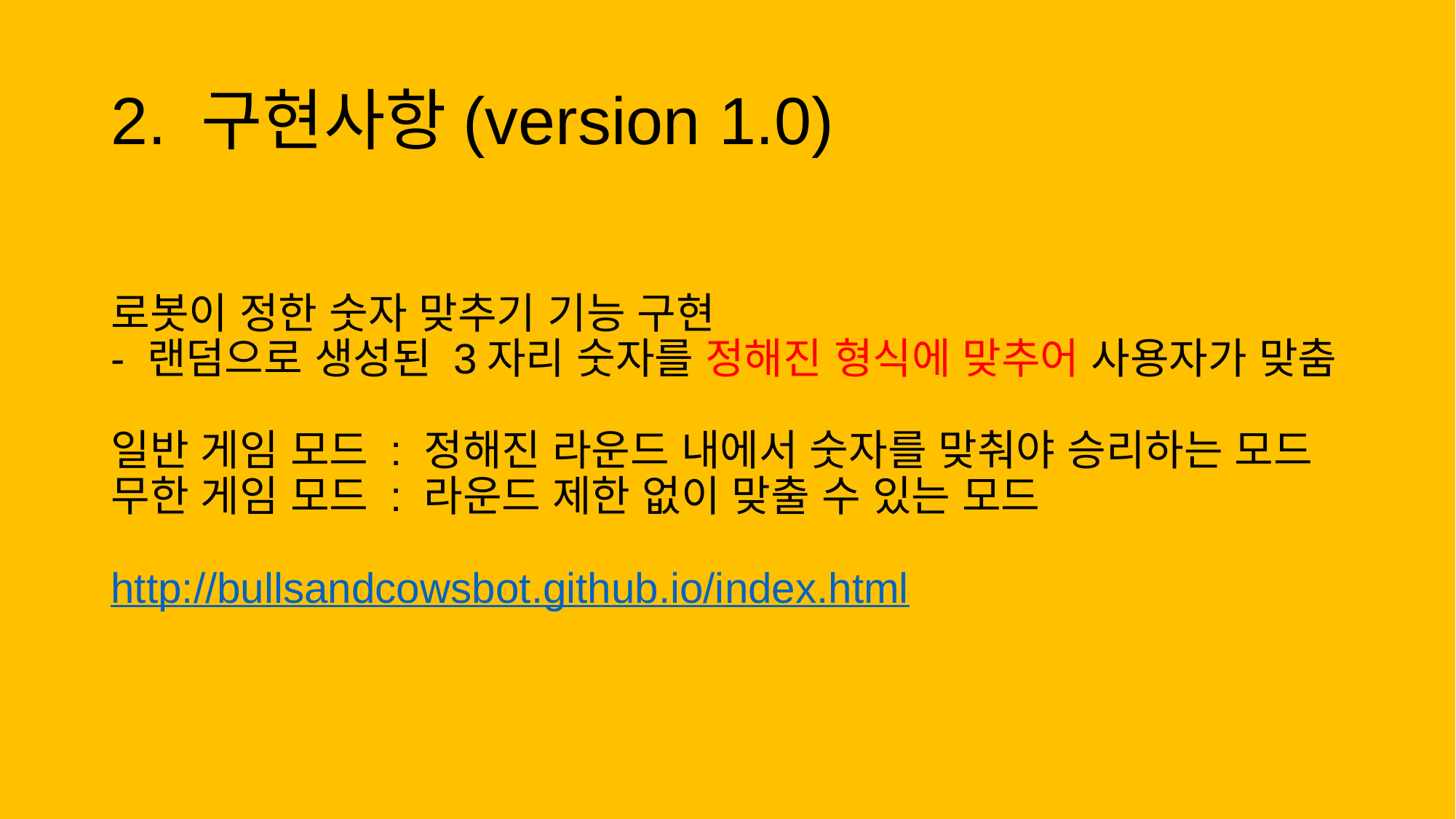

# 2. 구현사항(version 1.0)
로봇이 정한 숫자 맞추기 기능 구현
- 랜덤으로 생성된 3자리 숫자를 정해진 형식에 맞추어 사용자가 맞춤

일반 게임 모드 : 정해진 라운드 내에서 숫자를 맞춰야 승리하는 모드
무한 게임 모드 : 라운드 제한 없이 맞출 수 있는 모드

http://bullsandcowsbot.github.io/index.html